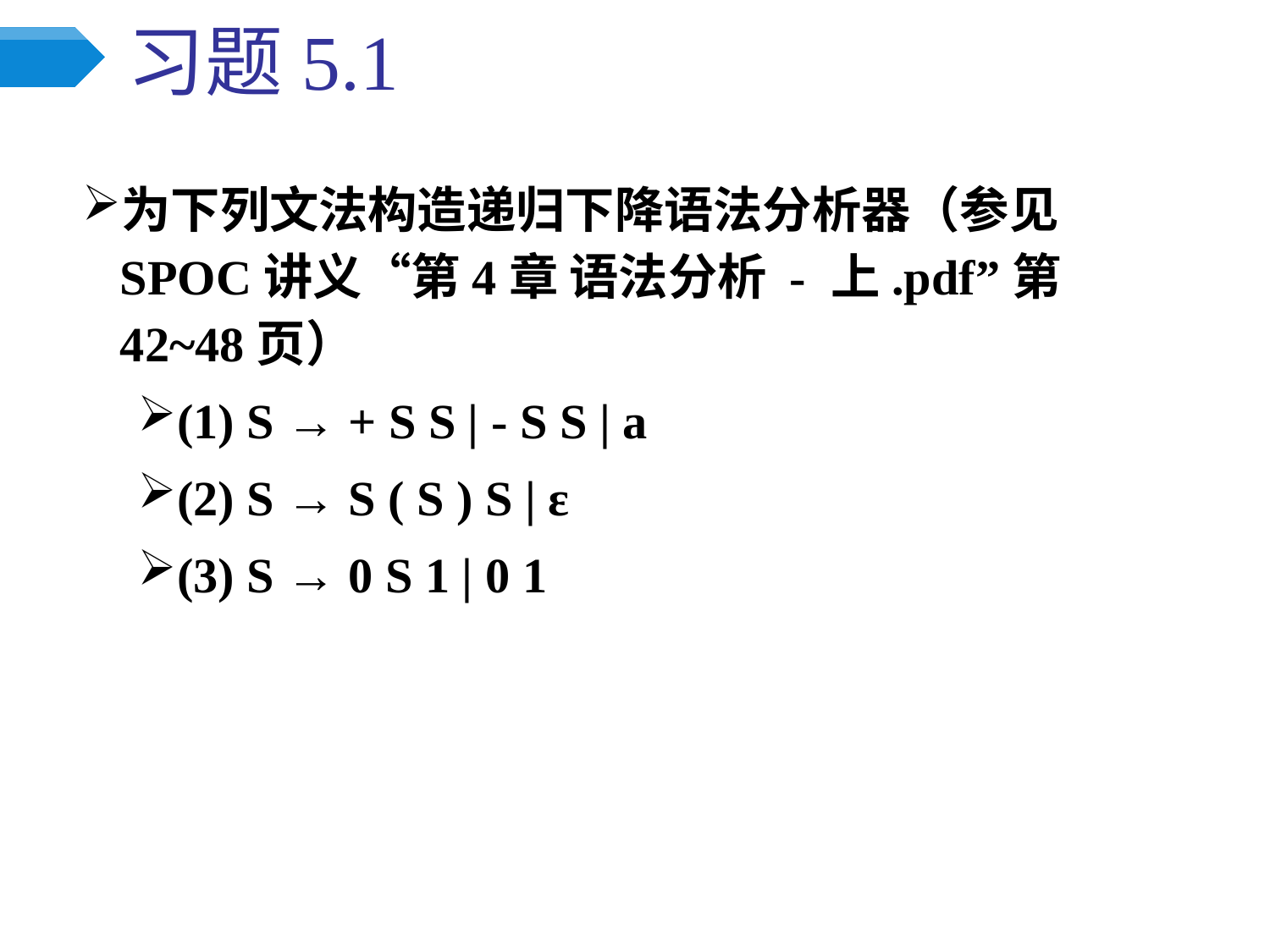

# 习题5.1
为下列文法构造递归下降语法分析器（参见SPOC讲义“第4章 语法分析 - 上.pdf”第42~48页）
(1) S → + S S | - S S | a
(2) S → S ( S ) S | ε
(3) S → 0 S 1 | 0 1